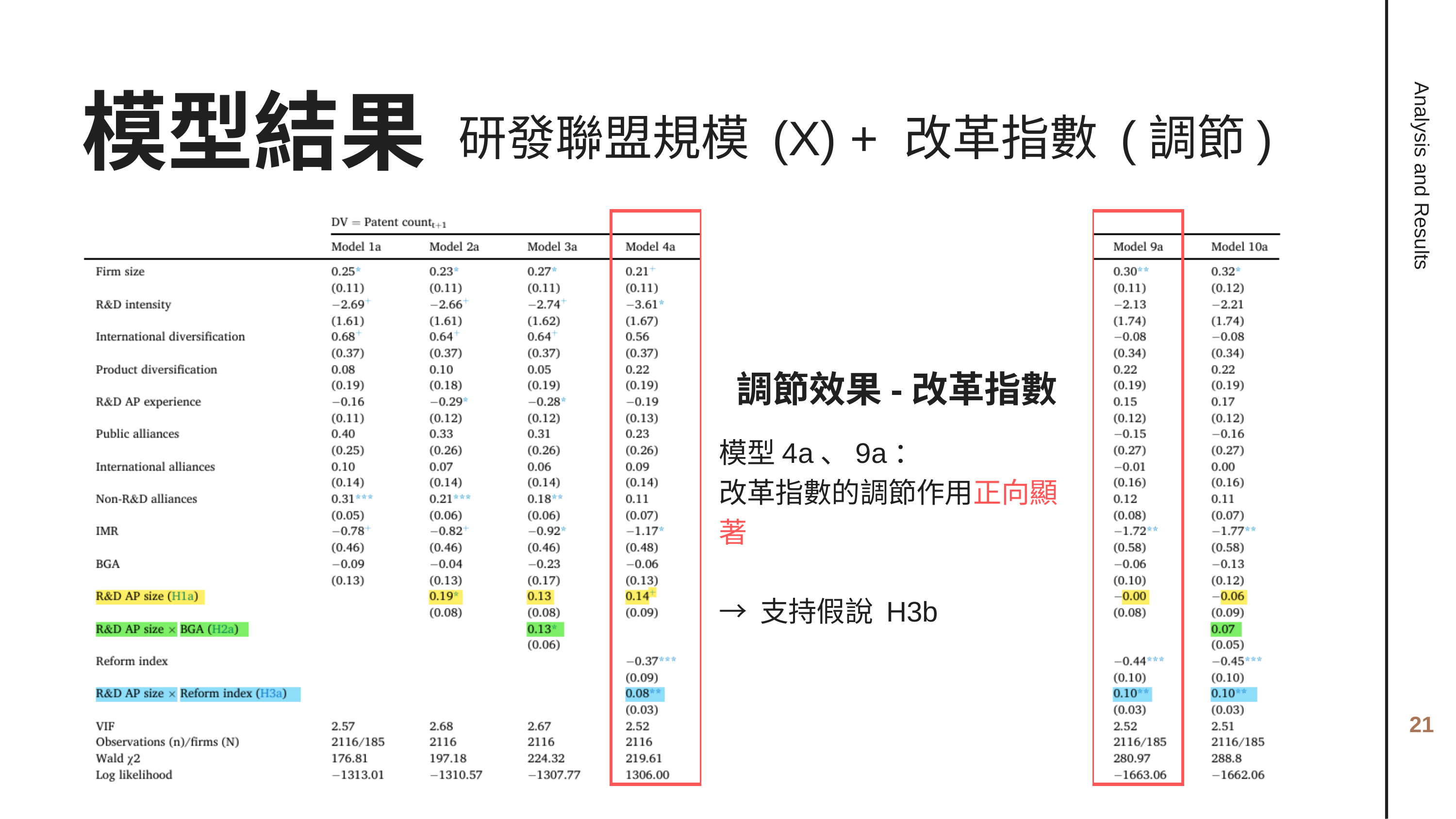

模型結果
研發聯盟規模 (X) + 改革指數 (調節)

Analysis and Results
調節效果-改革指數

模型4a、9a：
改革指數的調節作用正向顯著

→ 支持假說 H3b
21